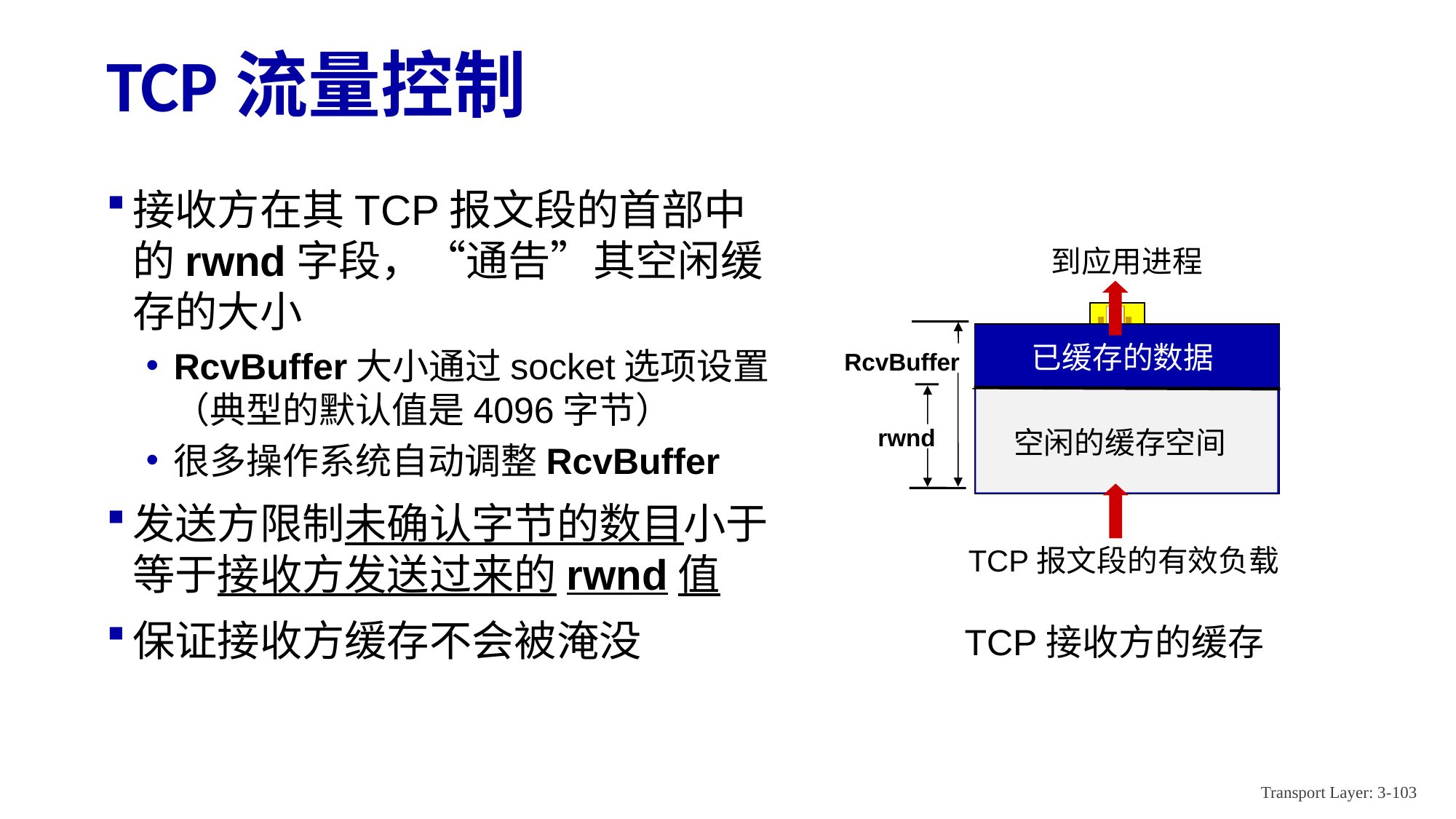

# TCP流量控制
接收方在其TCP报文段的首部中的rwnd字段，“通告”其空闲缓存的大小
RcvBuffer大小通过socket选项设置（典型的默认值是4096字节）
很多操作系统自动调整RcvBuffer
发送方限制未确认字节的数目小于等于接收方发送过来的rwnd值
保证接收方缓存不会被淹没
到应用进程

已缓存的数据

空闲的缓存空间

RcvBuffer

rwnd

TCP报文段的有效负载
TCP接收方的缓存
Transport Layer: 3-103